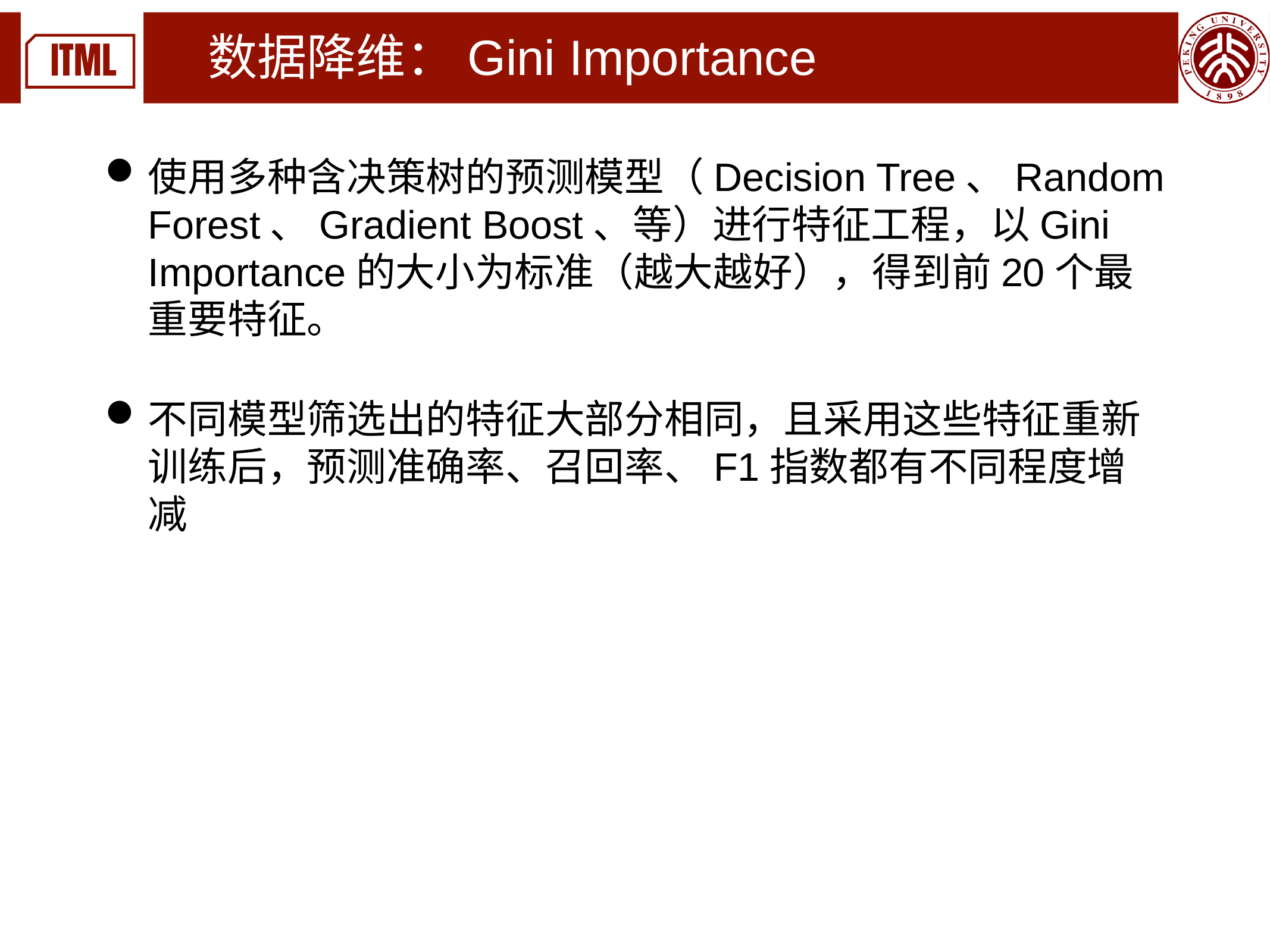

# 数据降维：Gini Importance
使用多种含决策树的预测模型（Decision Tree、Random Forest、Gradient Boost、等）进行特征工程，以Gini Importance的大小为标准（越大越好），得到前20个最重要特征。
不同模型筛选出的特征大部分相同，且采用这些特征重新训练后，预测准确率、召回率、F1指数都有不同程度增减